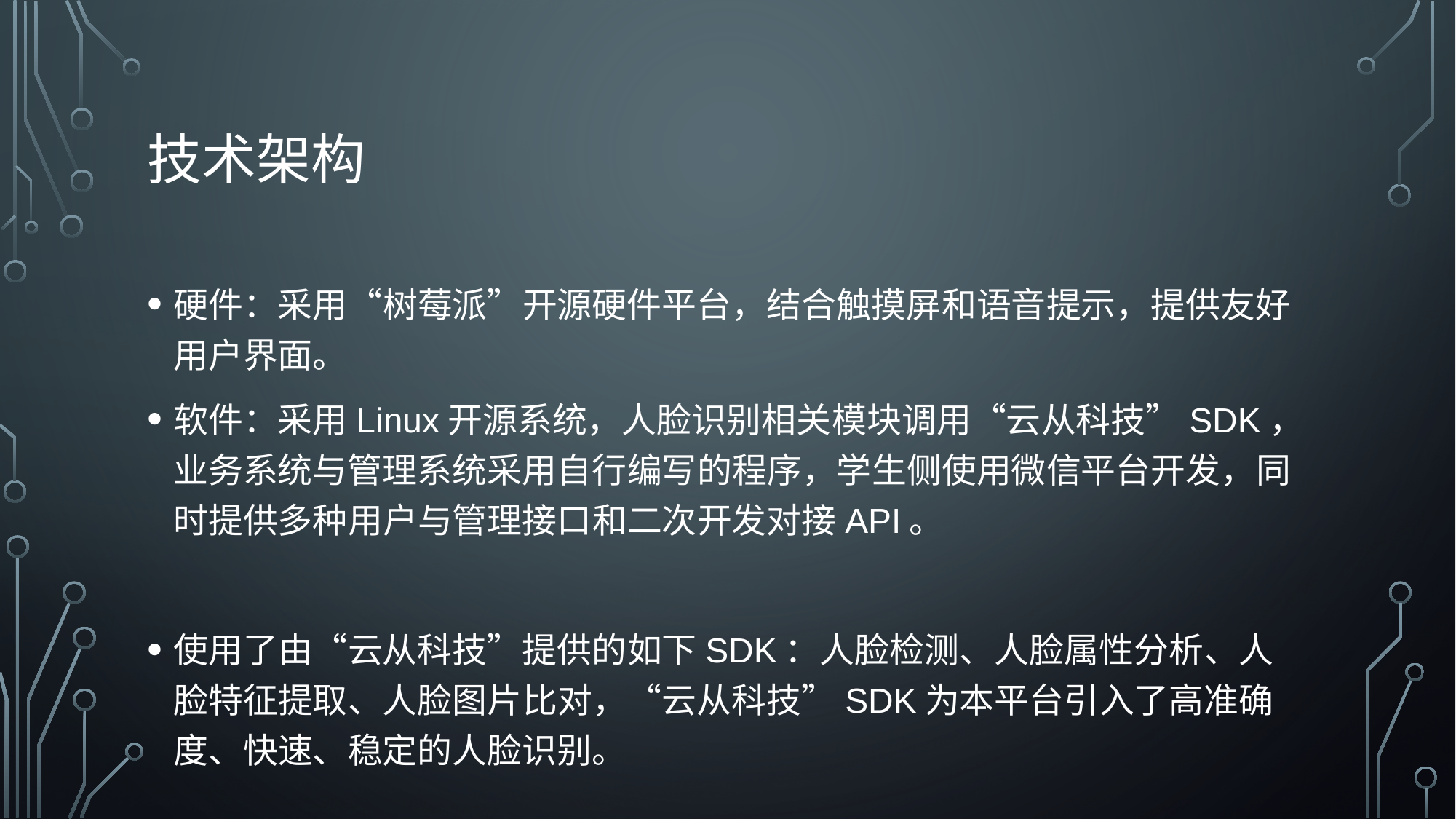

# 技术架构
硬件：采用“树莓派”开源硬件平台，结合触摸屏和语音提示，提供友好用户界面。
软件：采用Linux开源系统，人脸识别相关模块调用“云从科技”SDK，业务系统与管理系统采用自行编写的程序，学生侧使用微信平台开发，同时提供多种用户与管理接口和二次开发对接API。

使用了由“云从科技”提供的如下SDK：人脸检测、人脸属性分析、人脸特征提取、人脸图片比对，“云从科技”SDK为本平台引入了高准确度、快速、稳定的人脸识别。